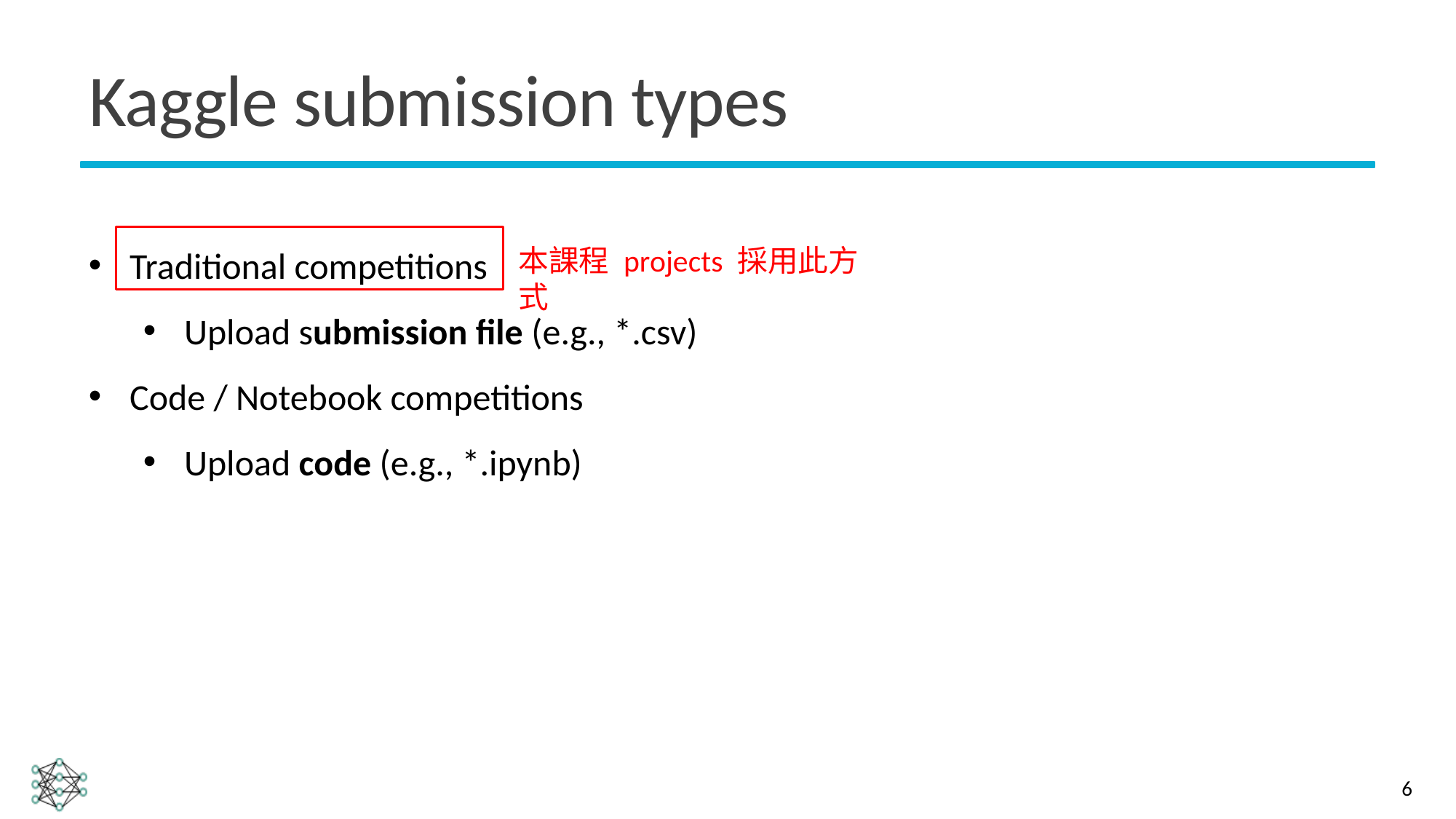

# Kaggle submission types
Traditional competitions
Upload submission file (e.g., *.csv)
Code / Notebook competitions
Upload code (e.g., *.ipynb)

本課程 projects 採用此方式
6